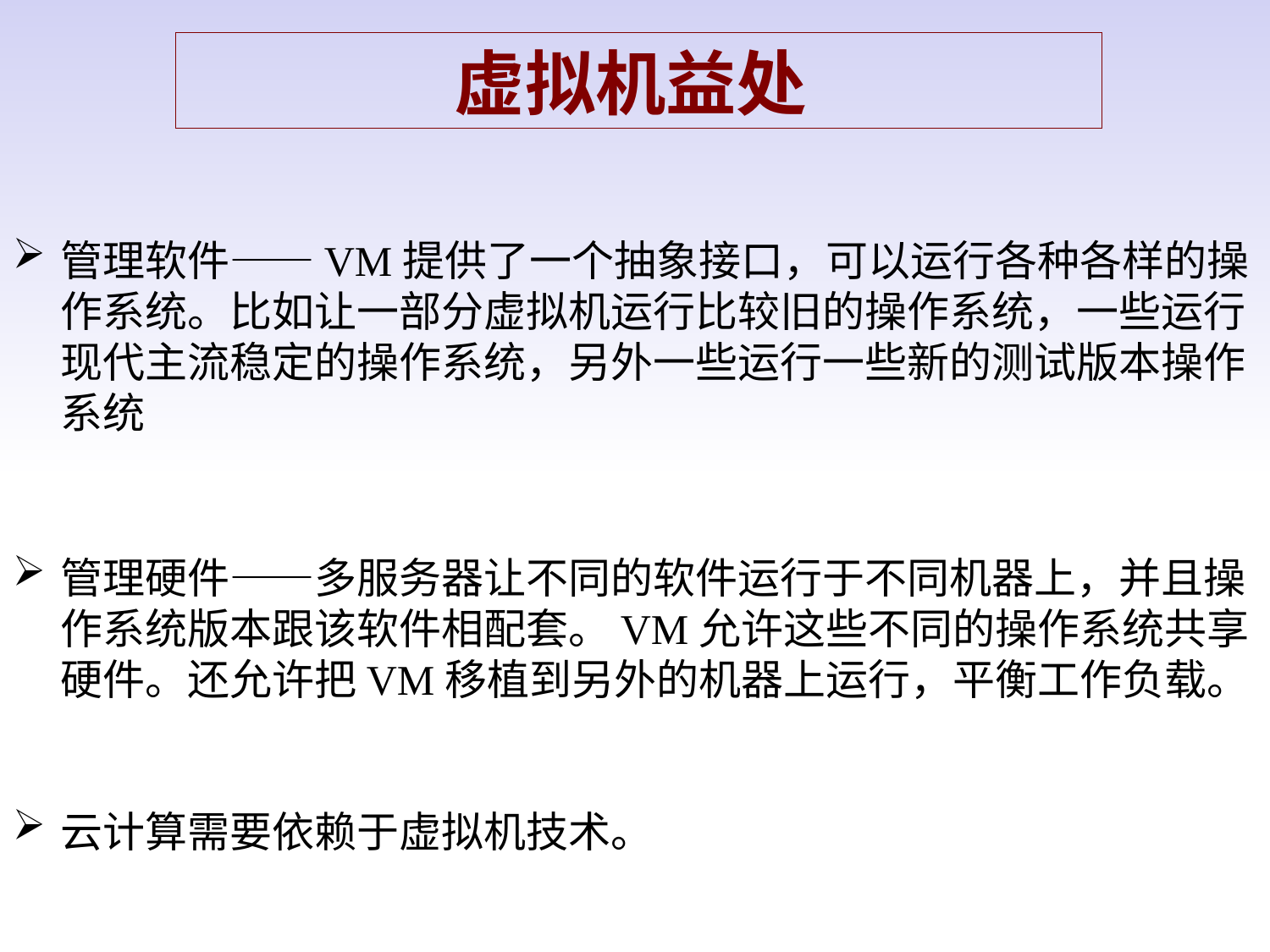

虚拟机益处
管理软件——VM提供了一个抽象接口，可以运行各种各样的操作系统。比如让一部分虚拟机运行比较旧的操作系统，一些运行现代主流稳定的操作系统，另外一些运行一些新的测试版本操作系统

管理硬件——多服务器让不同的软件运行于不同机器上，并且操作系统版本跟该软件相配套。VM允许这些不同的操作系统共享硬件。还允许把VM移植到另外的机器上运行，平衡工作负载。

云计算需要依赖于虚拟机技术。